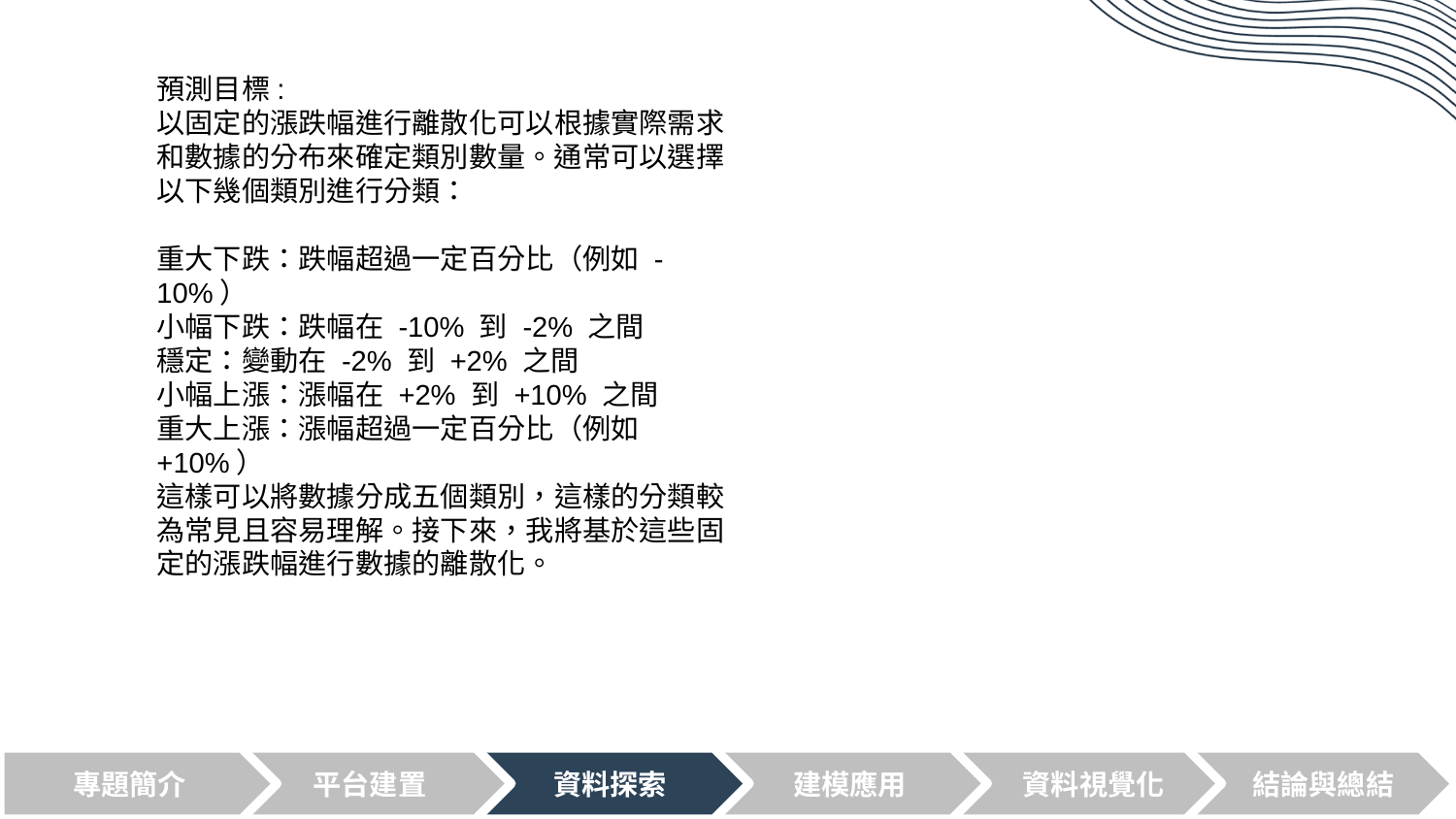

預測目標:
以固定的漲跌幅進行離散化可以根據實際需求和數據的分布來確定類別數量。通常可以選擇以下幾個類別進行分類：

重大下跌：跌幅超過一定百分比（例如 -10%）
小幅下跌：跌幅在 -10% 到 -2% 之間
穩定：變動在 -2% 到 +2% 之間
小幅上漲：漲幅在 +2% 到 +10% 之間
重大上漲：漲幅超過一定百分比（例如 +10%）
這樣可以將數據分成五個類別，這樣的分類較為常見且容易理解。接下來，我將基於這些固定的漲跌幅進行數據的離散化。

專題簡介
平台建置
資料探索
建模應用
資料視覺化
結論與總結